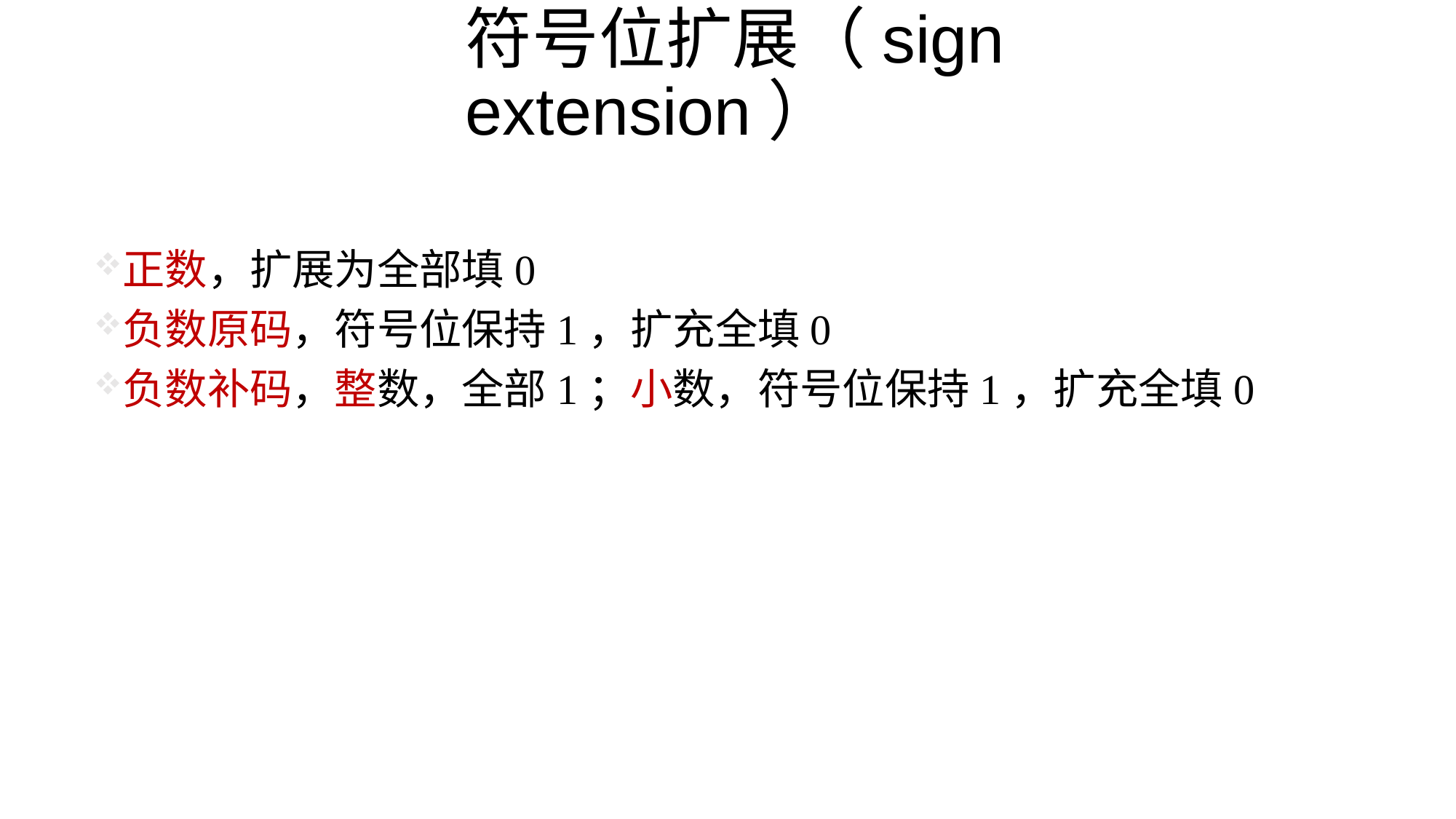

符号位扩展（sign extension）
正数，扩展为全部填0
负数原码，符号位保持1，扩充全填0
负数补码，整数，全部1；小数，符号位保持1，扩充全填0